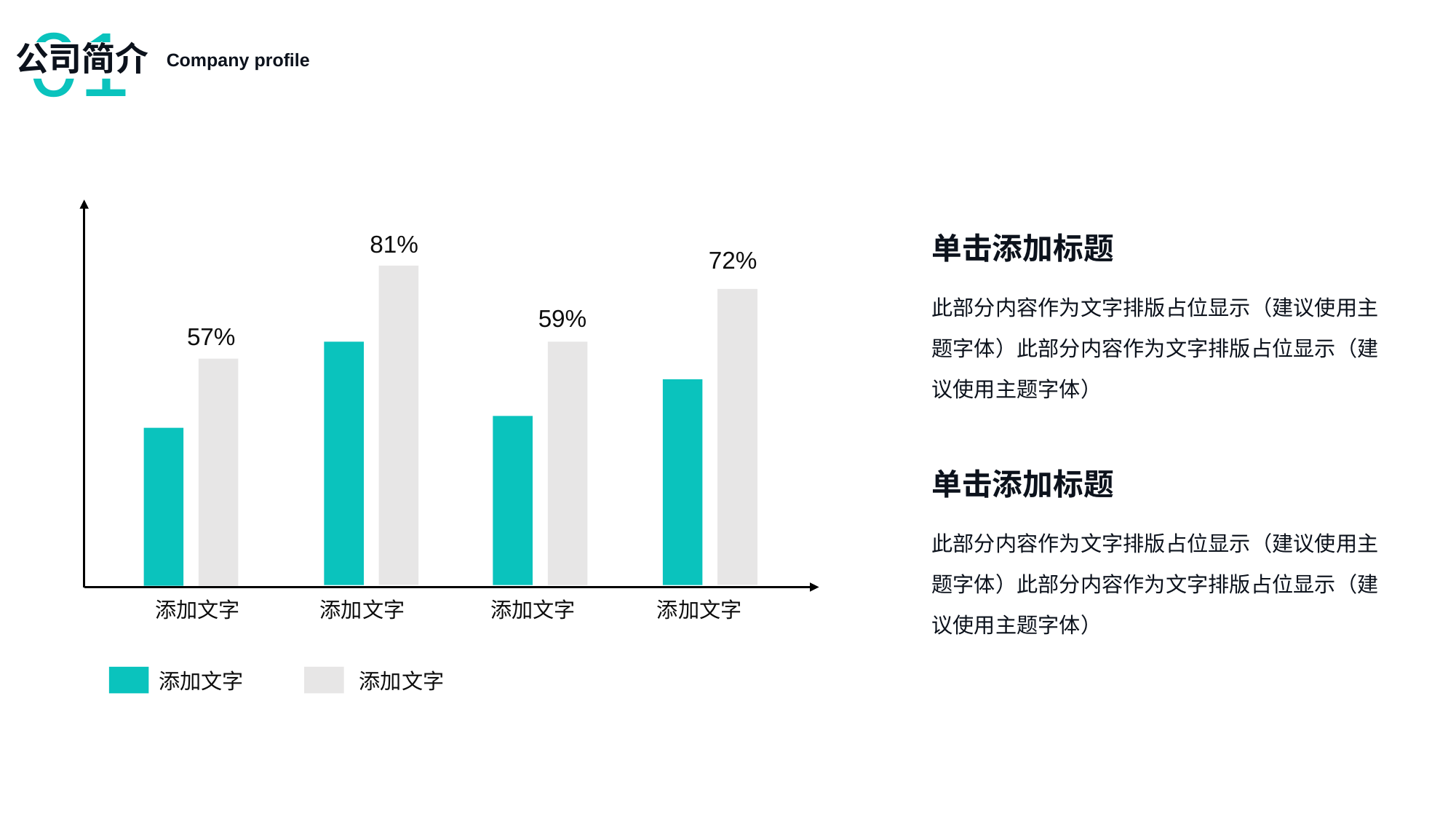

01
公司简介
Company profile
81%
72%

59%
57%

添加文字
添加文字
添加文字
添加文字
添加文字
添加文字

单击添加标题
此部分内容作为文字排版占位显示（建议使用主题字体）此部分内容作为文字排版占位显示（建议使用主题字体）
单击添加标题
此部分内容作为文字排版占位显示（建议使用主题字体）此部分内容作为文字排版占位显示（建议使用主题字体）